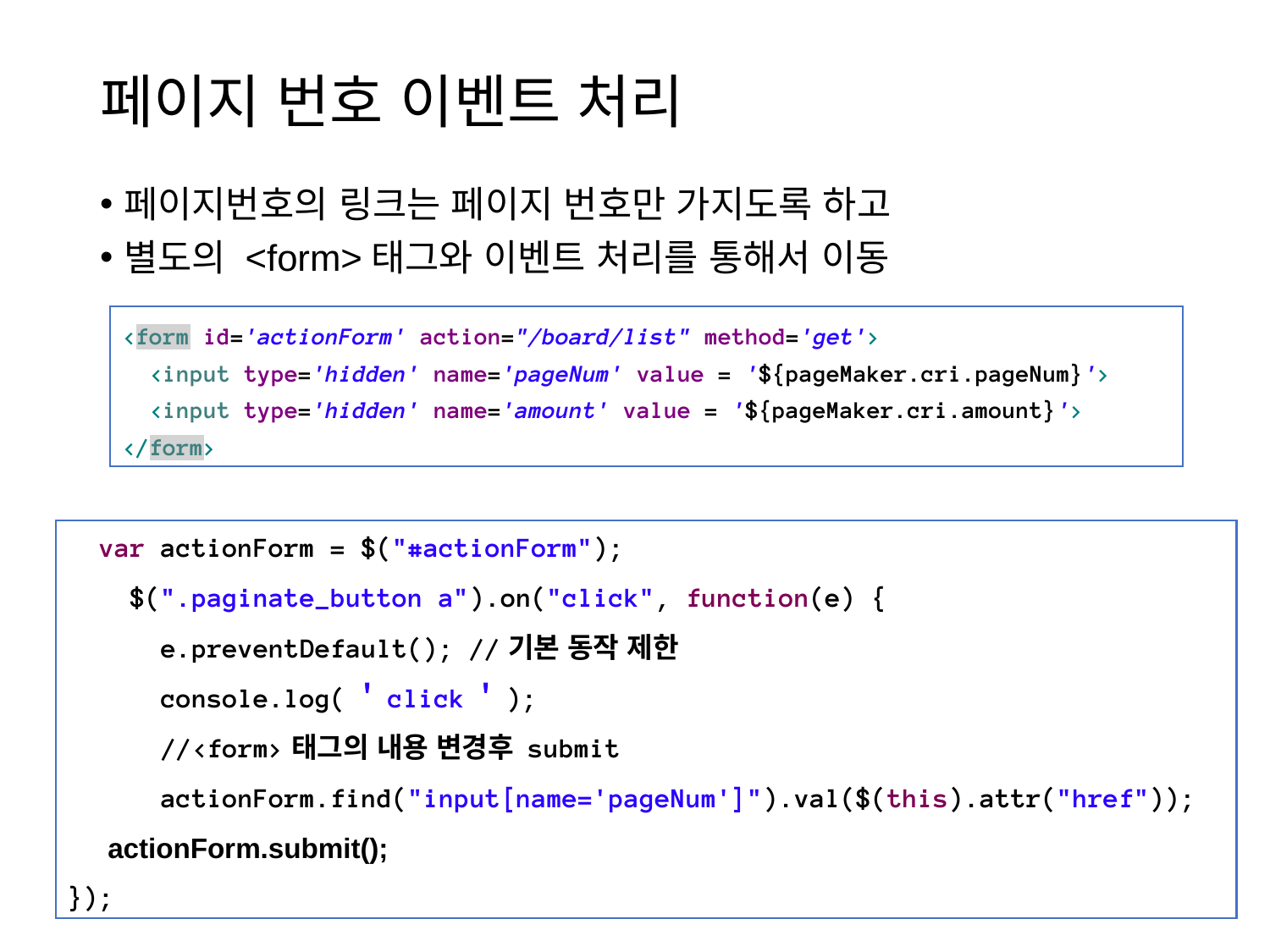

# 페이지 번호 이벤트 처리
페이지번호의 링크는 페이지 번호만 가지도록 하고
별도의 <form>태그와 이벤트 처리를 통해서 이동
<form id='actionForm' action="/board/list" method='get'>
  <input type='hidden' name='pageNum' value = '${pageMaker.cri.pageNum}'>
  <input type='hidden' name='amount' value = '${pageMaker.cri.amount}'>
</form>
  var actionForm = $("#actionForm");
    $(".paginate_button a").on("click", function(e) {
      e.preventDefault(); //기본 동작 제한
      console.log(＇click＇);
      //<form>태그의 내용 변경후 submit
      actionForm.find("input[name='pageNum']").val($(this).attr("href"));
     actionForm.submit();
});